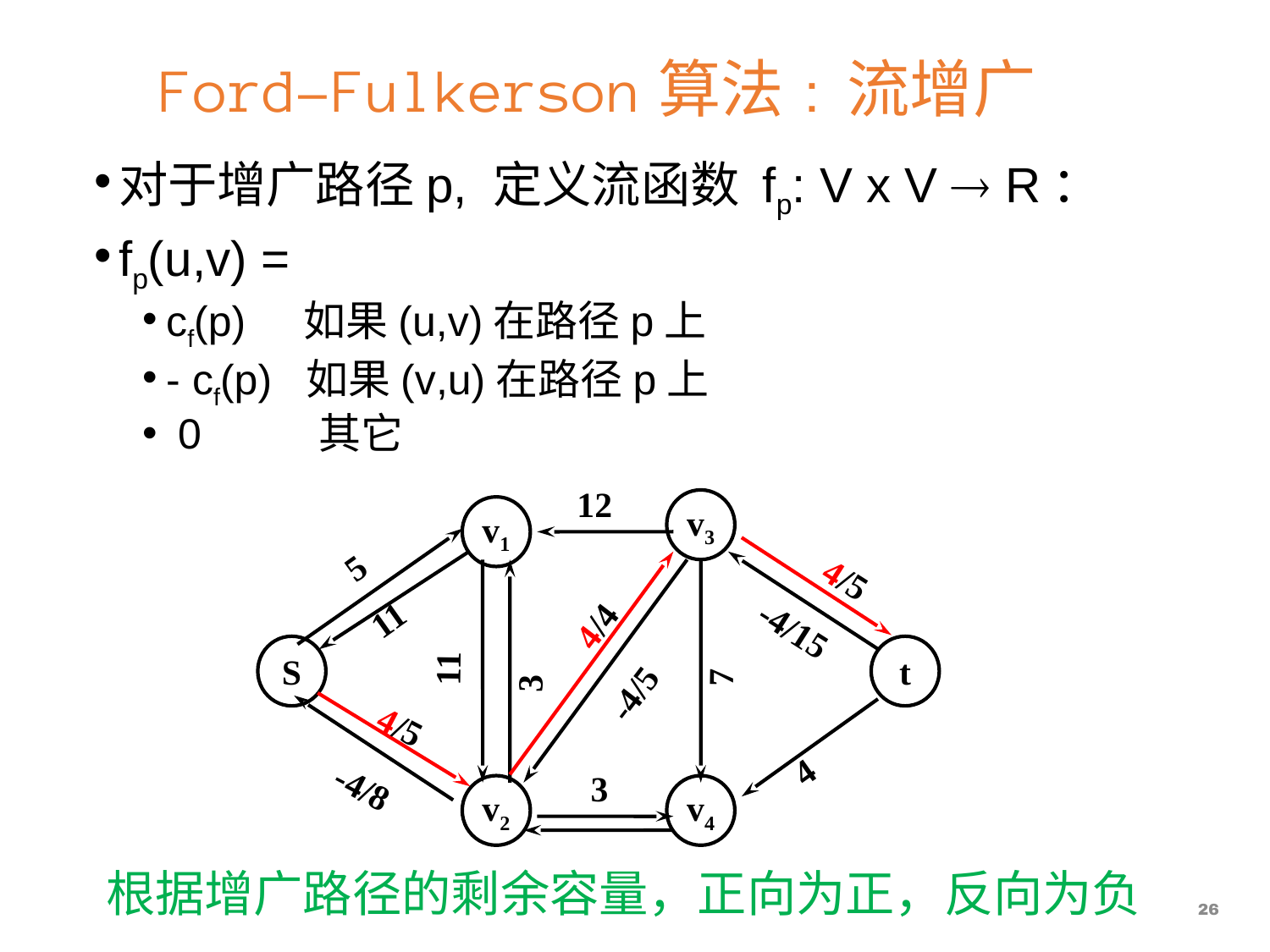

Ford-Fulkerson算法:流增广
对于增广路径p, 定义流函数 fp: V x V → R：
fp(u,v) =
cf(p)    如果(u,v)在路径p上
- cf(p)  如果(v,u)在路径p上
 0         其它
12
v3
v1
5

4/5
11
4/4
-4/15
11
7
3
S
t
-4/5

4/5
4
3
-4/8
v2
v4

根据增广路径的剩余容量，正向为正，反向为负
26